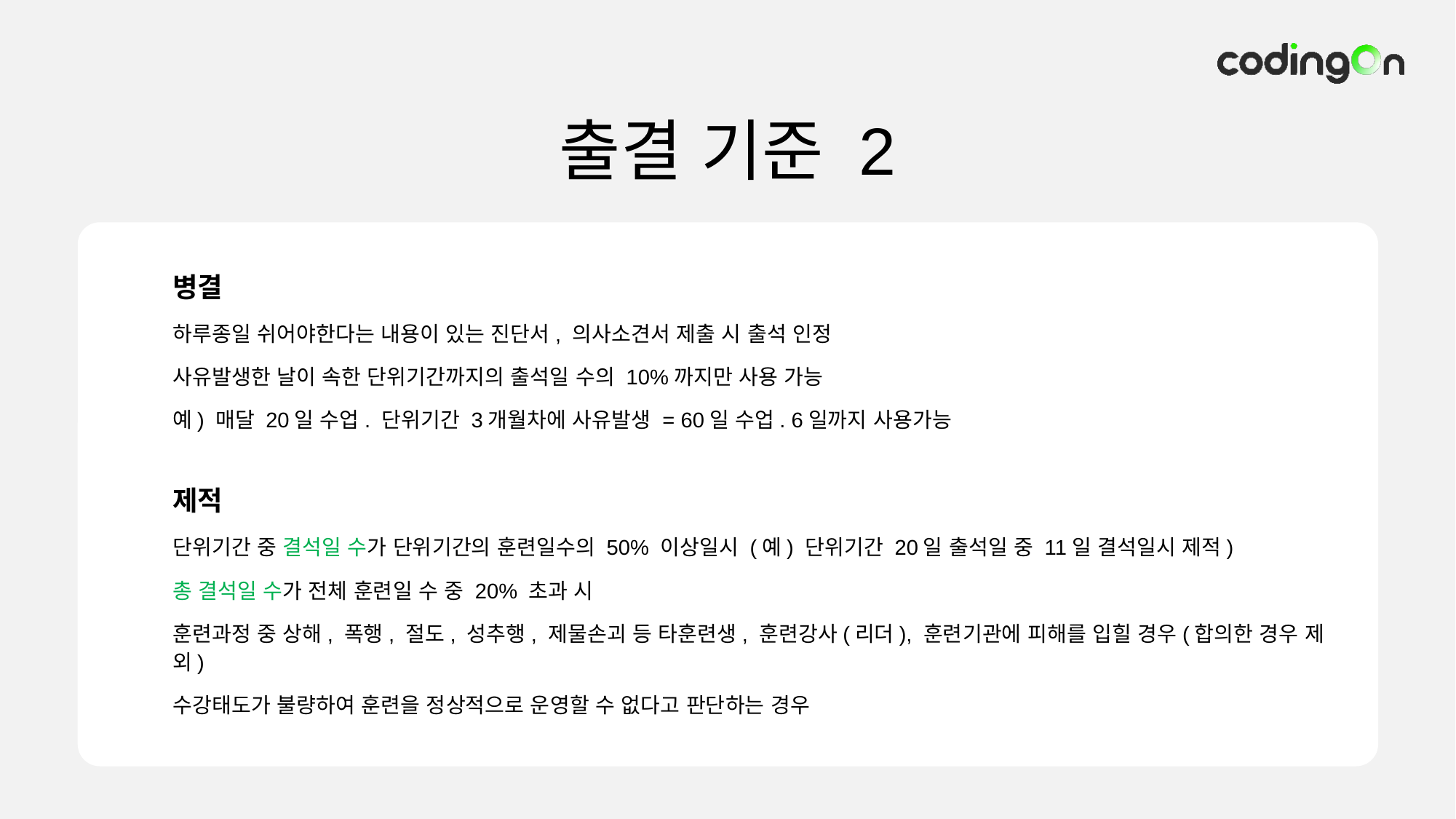

출결 기준 2

병결
하루종일 쉬어야한다는 내용이 있는 진단서, 의사소견서 제출 시 출석 인정
사유발생한 날이 속한 단위기간까지의 출석일 수의 10%까지만 사용 가능
예) 매달 20일 수업. 단위기간 3개월차에 사유발생 = 60일 수업. 6일까지 사용가능

제적
단위기간 중 결석일 수가 단위기간의 훈련일수의 50% 이상일시 (예) 단위기간 20일 출석일 중 11일 결석일시 제적)
총 결석일 수가 전체 훈련일 수 중 20% 초과 시
훈련과정 중 상해, 폭행, 절도, 성추행, 제물손괴 등 타훈련생, 훈련강사(리더), 훈련기관에 피해를 입힐 경우(합의한 경우 제외)
수강태도가 불량하여 훈련을 정상적으로 운영할 수 없다고 판단하는 경우